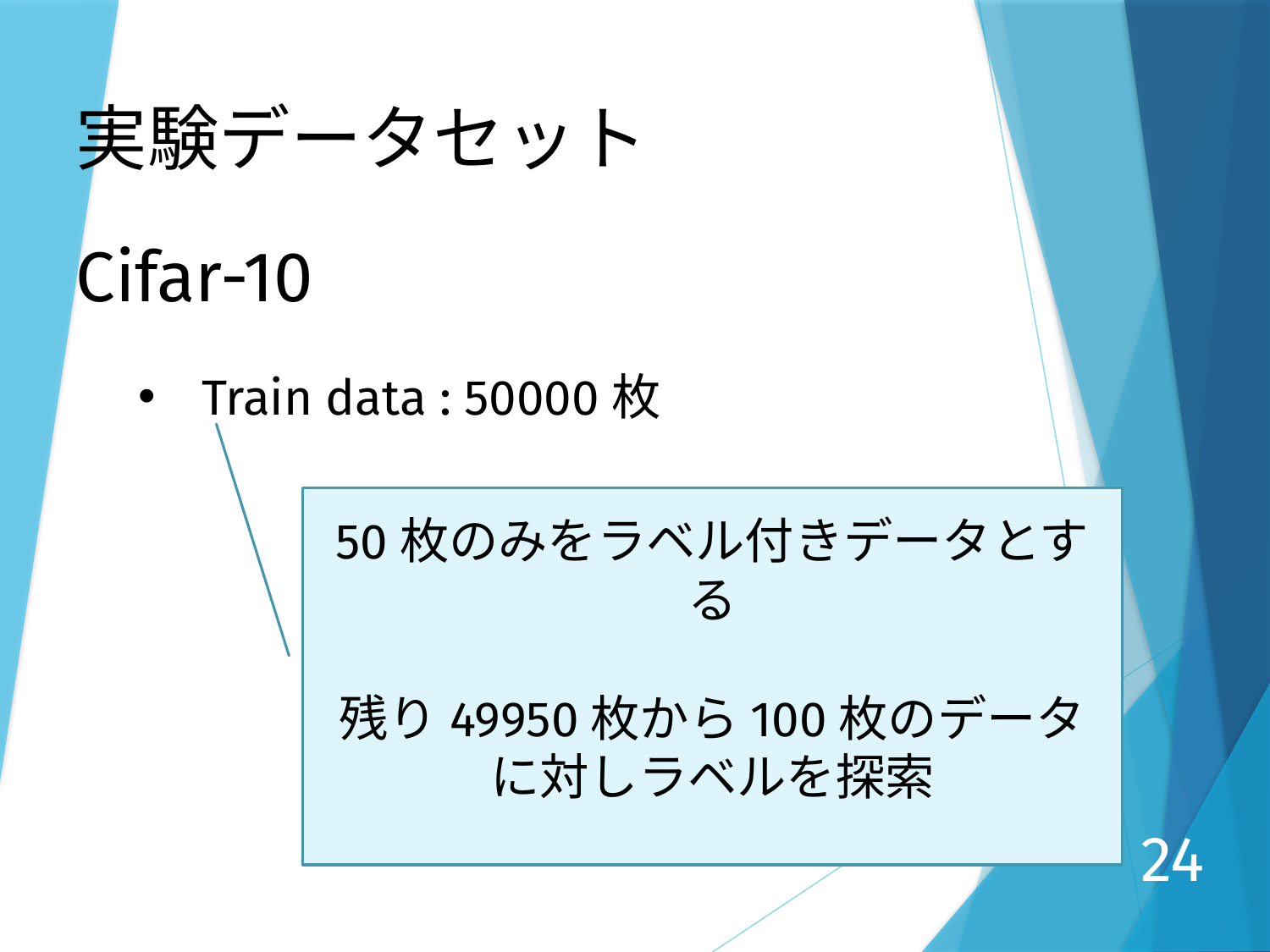

実験データセット
Cifar-10
Train data : 50000枚

50枚のみをラベル付きデータとする

残り49950枚から100枚のデータに対しラベルを探索

24